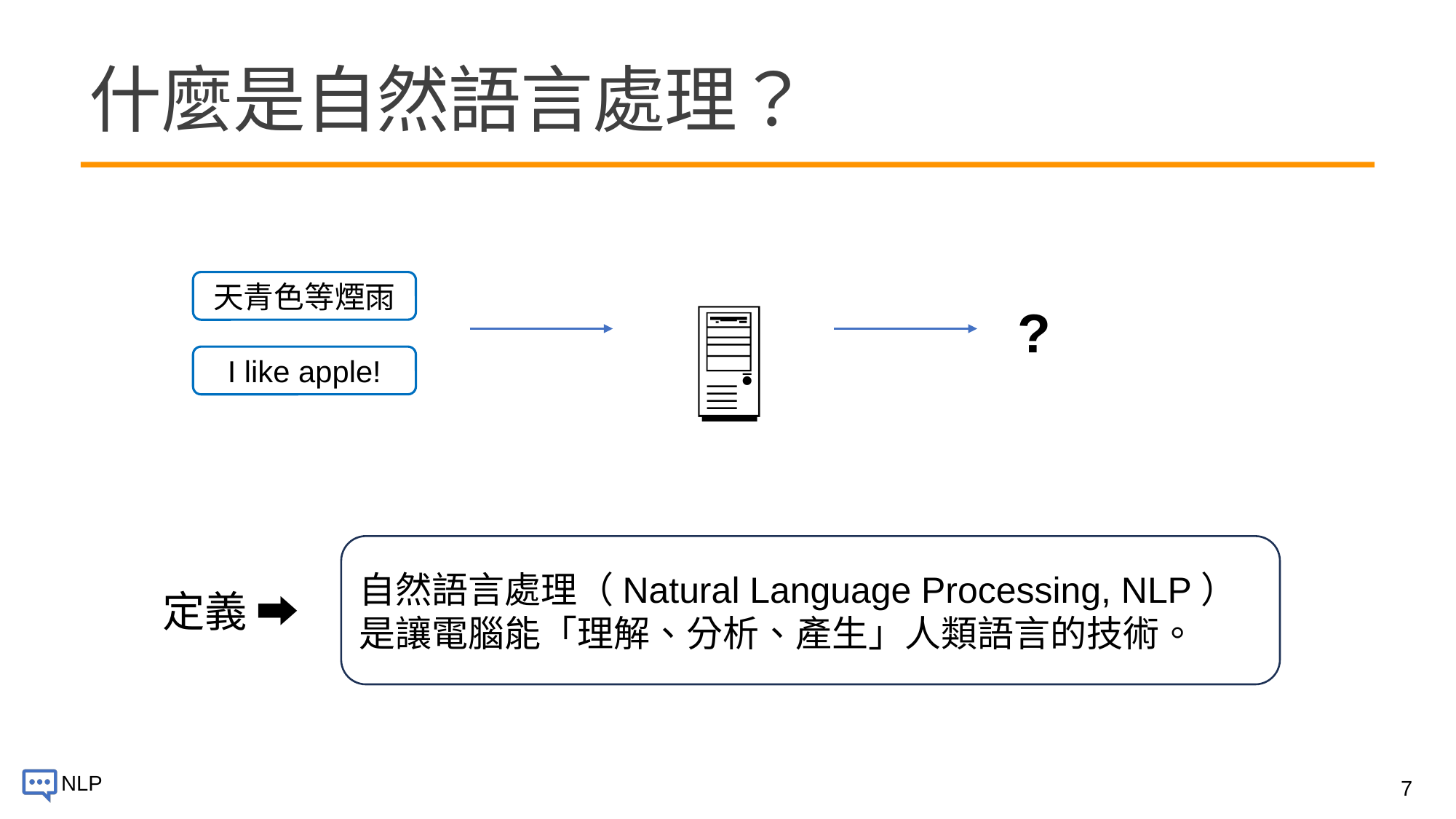

# 什麼是自然語言處理？
天青色等煙雨
🖥️
?
I like apple!
自然語言處理（Natural Language Processing, NLP）
是讓電腦能「理解、分析、產生」人類語言的技術。
定義 ➡️
7